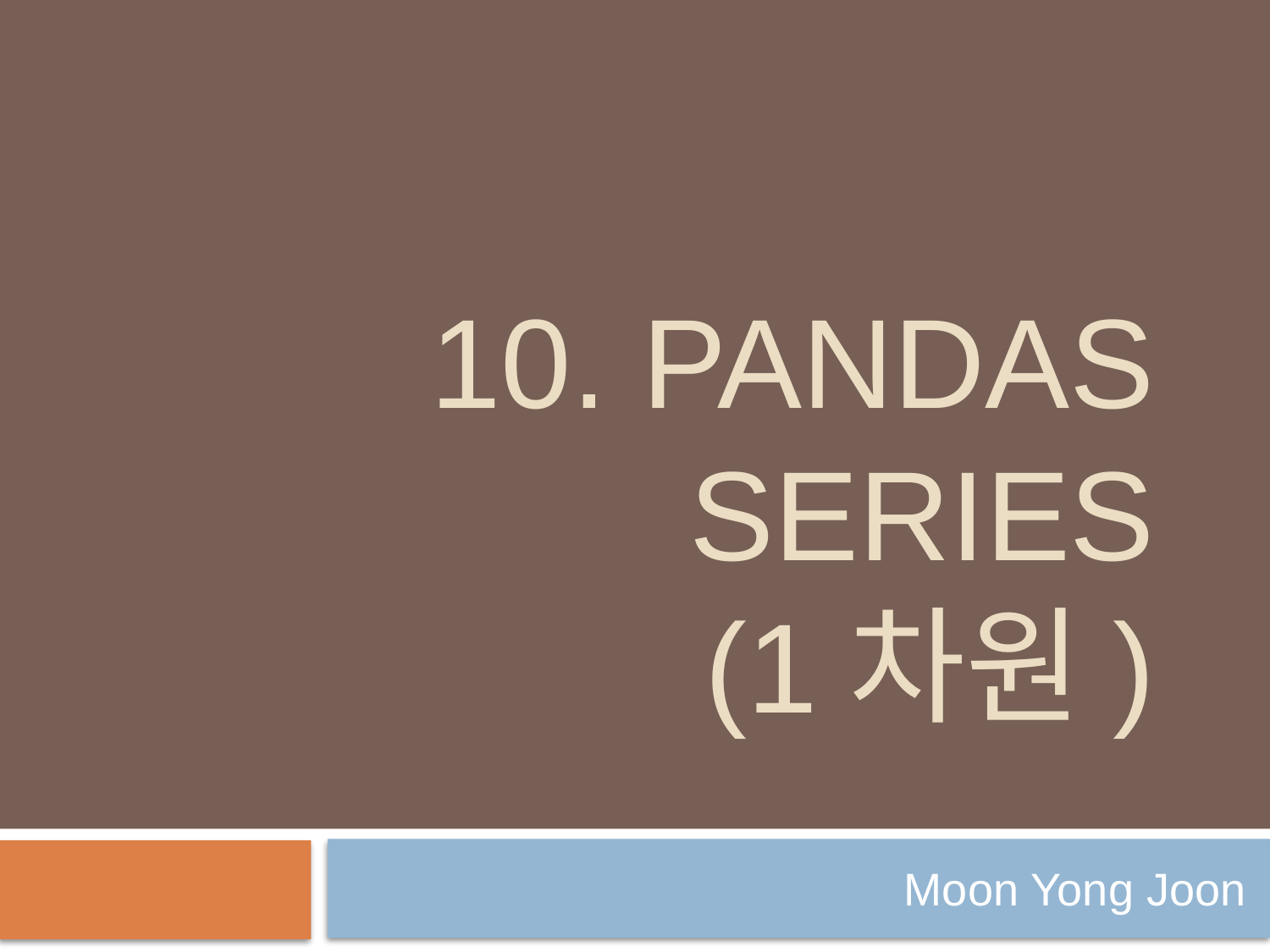

# 10. Pandas Series (1차원)
Moon Yong Joon